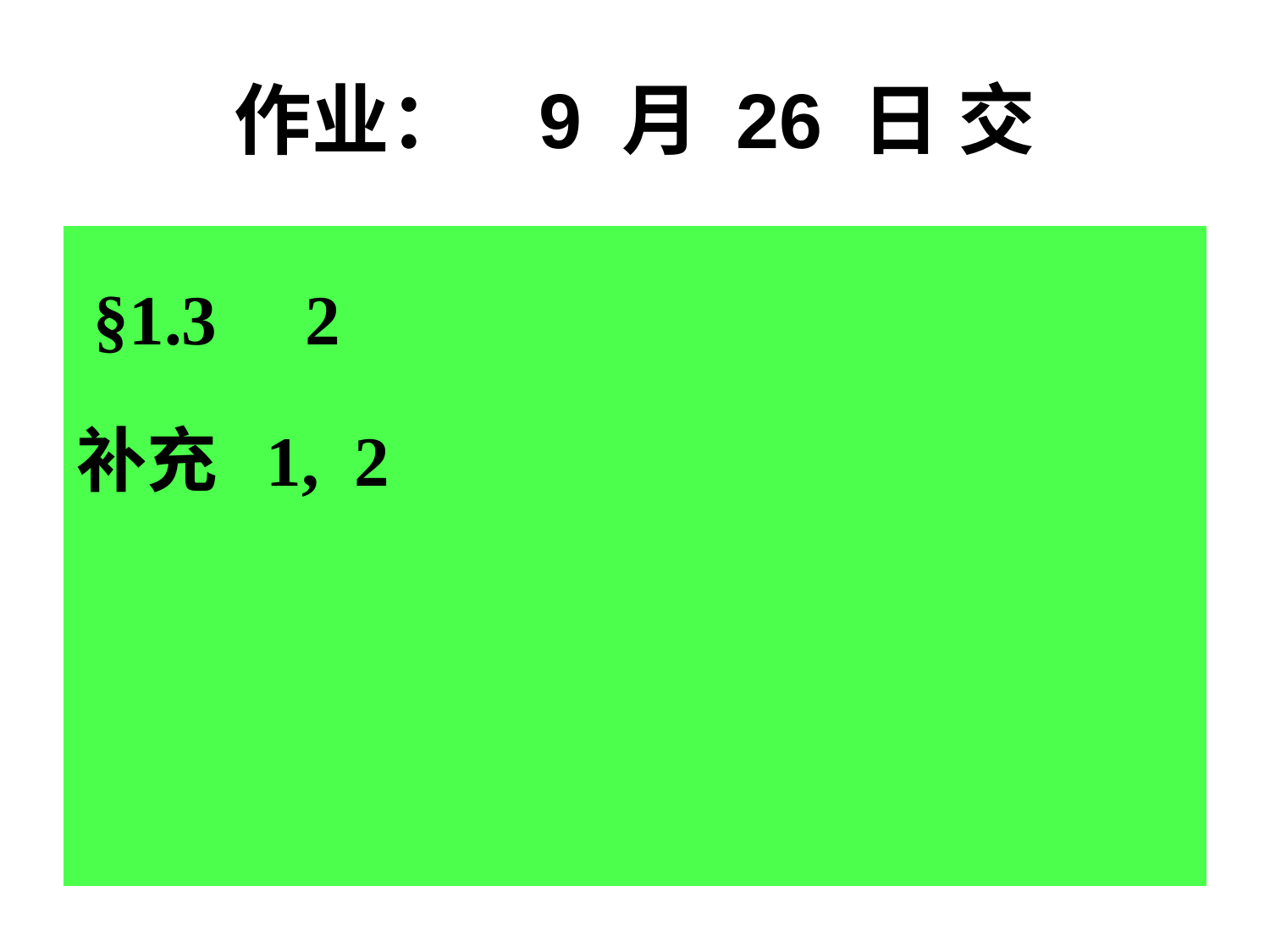

# 作业：   9 月 26 日 交
 §1.3     2
补充  1,  2